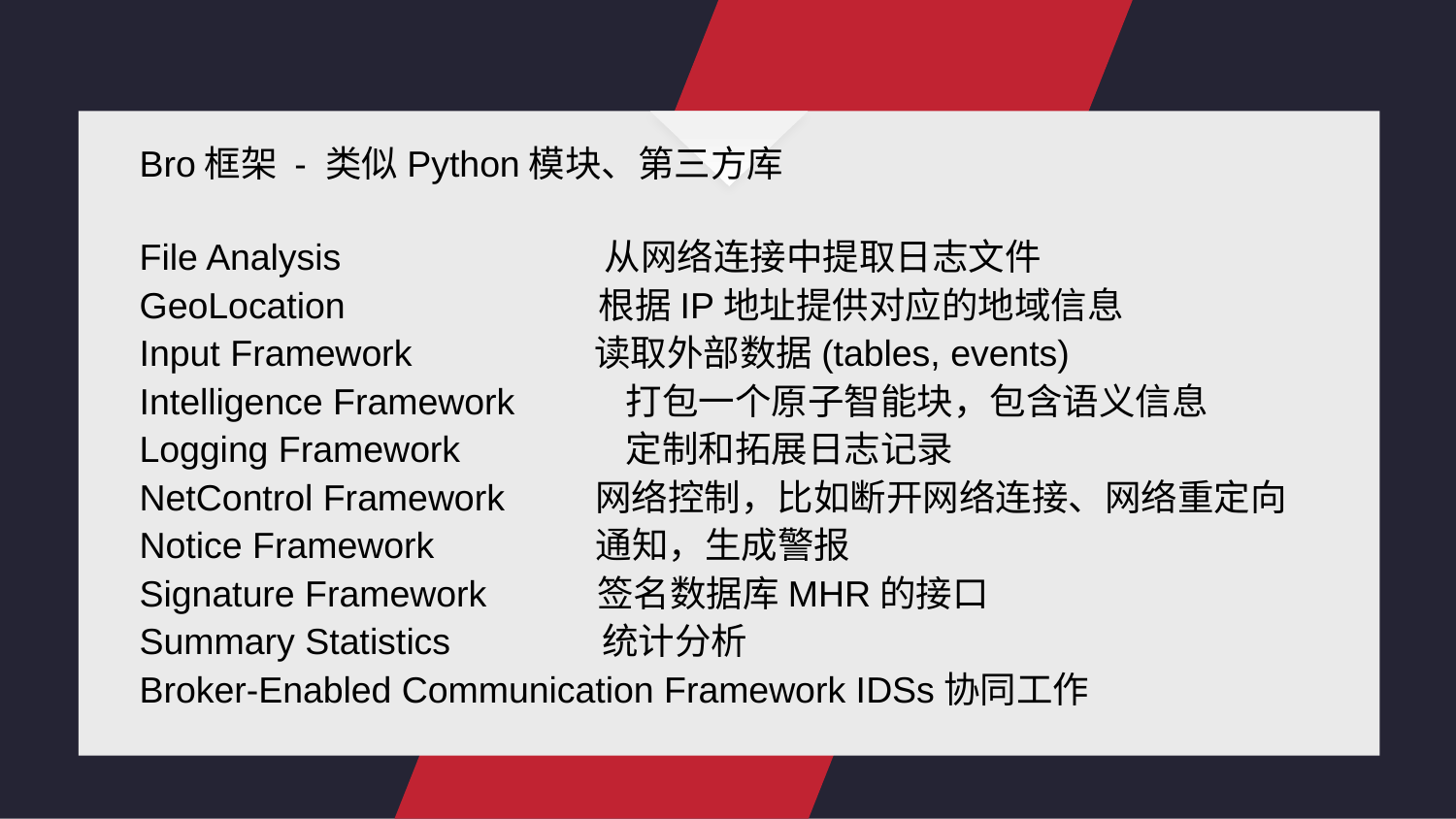

Bro框架 - 类似Python模块、第三方库
File Analysis                         从网络连接中提取日志文件
GeoLocation                        根据IP地址提供对应的地域信息
Input Framework                 读取外部数据(tables, events)
Intelligence Framework	    打包一个原子智能块，包含语义信息
Logging Framework	    定制和拓展日志记录
NetControl Framework        网络控制，比如断开网络连接、网络重定向
Notice Framework               通知，生成警报
Signature Framework          签名数据库MHR的接口
Summary Statistics              统计分析
Broker-Enabled Communication Framework IDSs协同工作